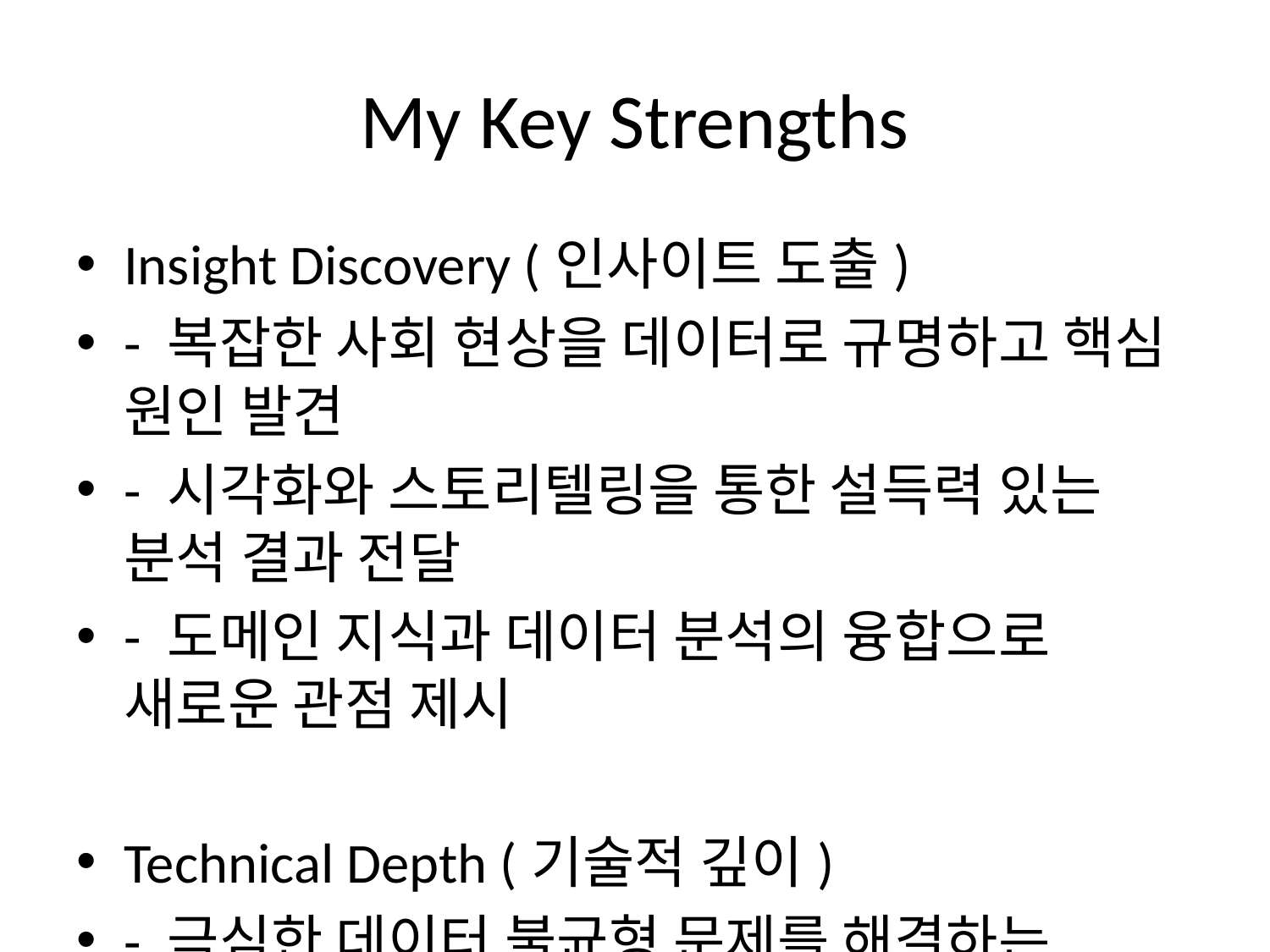

# My Key Strengths
Insight Discovery (인사이트 도출)
- 복잡한 사회 현상을 데이터로 규명하고 핵심 원인 발견
- 시각화와 스토리텔링을 통한 설득력 있는 분석 결과 전달
- 도메인 지식과 데이터 분석의 융합으로 새로운 관점 제시

Technical Depth (기술적 깊이)
- 극심한 데이터 불균형 문제를 해결하는 정교한 모델링
- 다양한 ML 알고리즘의 장단점 파악 및 최적 조합 선택
- 피처 엔지니어링과 모델 최적화로 성능 향상

Actionable Solution (실행 가능한 해결책)
- 실제 비즈니스 문제 해결 방안 제시
- 데이터 기반 객관적 증거를 통한 제도 개선안 제안